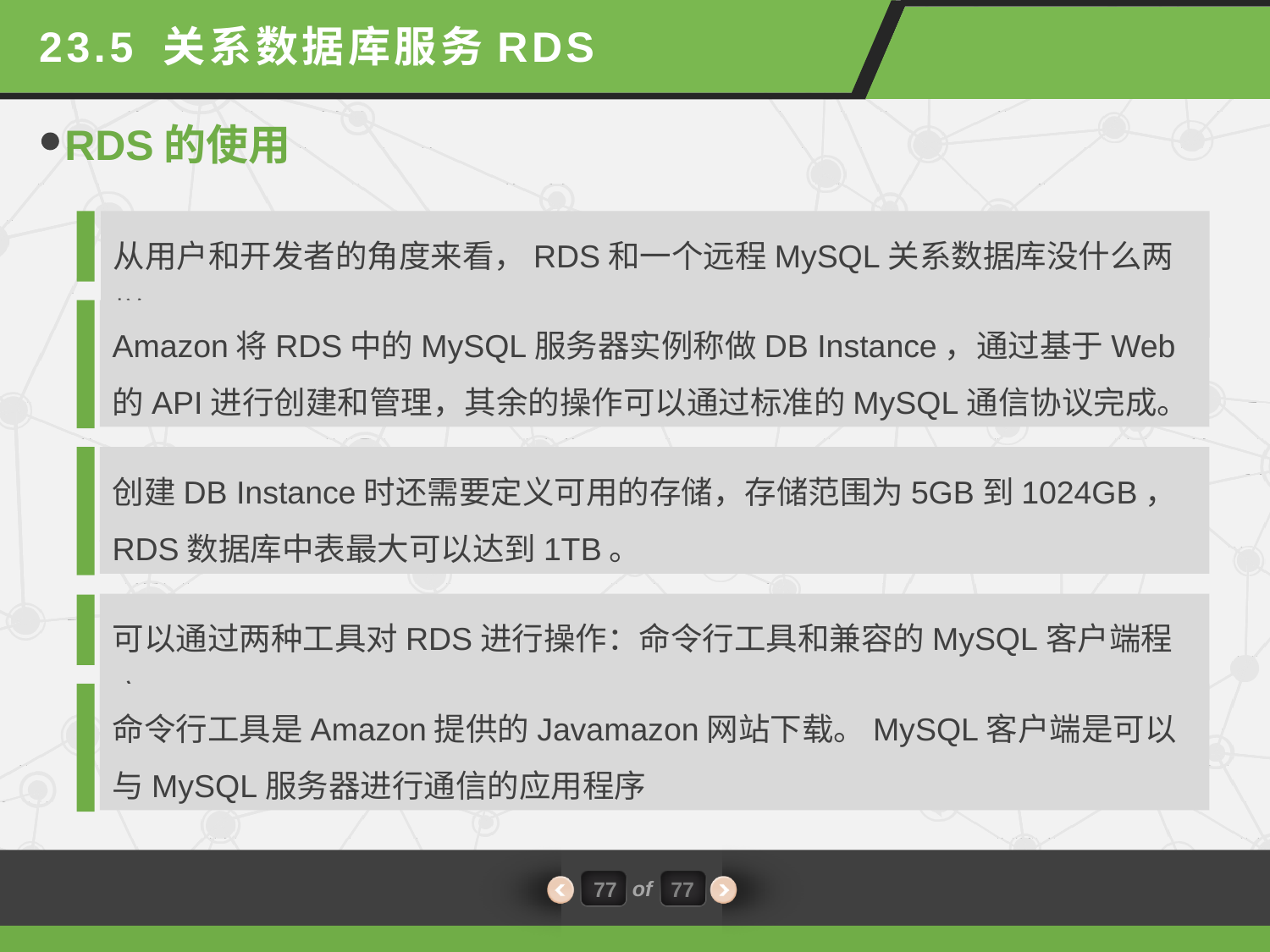

23.5 关系数据库服务RDS
RDS的使用

从用户和开发者的角度来看，RDS和一个远程MySQL关系数据库没什么两样。

Amazon将RDS中的MySQL服务器实例称做DB Instance，通过基于Web的API进行创建和管理，其余的操作可以通过标准的MySQL通信协议完成。

创建DB Instance时还需要定义可用的存储，存储范围为5GB到1024GB，RDS数据库中表最大可以达到1TB。
可以通过两种工具对RDS进行操作：命令行工具和兼容的MySQL客户端程序

命令行工具是Amazon提供的Javamazon网站下载。MySQL客户端是可以与MySQL服务器进行通信的应用程序
77